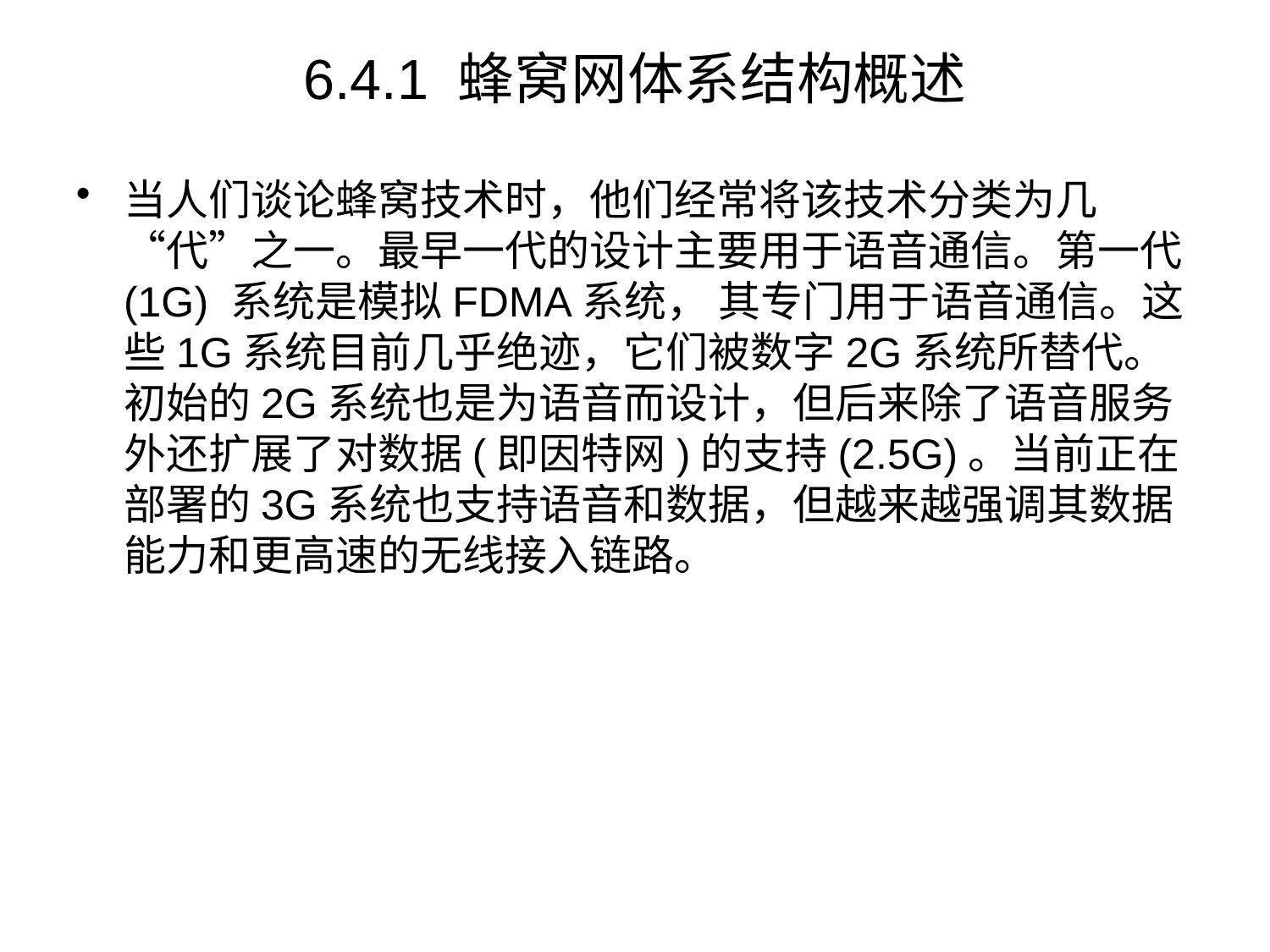

# 6.4.1 蜂窝网体系结构概述
当人们谈论蜂窝技术时，他们经常将该技术分类为几“代”之一。最早一代的设计主要用于语音通信。第一代(1G) 系统是模拟FDMA系统， 其专门用于语音通信。这些1G系统目前几乎绝迹，它们被数字2G系统所替代。初始的2G系统也是为语音而设计，但后来除了语音服务外还扩展了对数据(即因特网)的支持(2.5G)。当前正在部署的3G系统也支持语音和数据，但越来越强调其数据能力和更高速的无线接入链路。